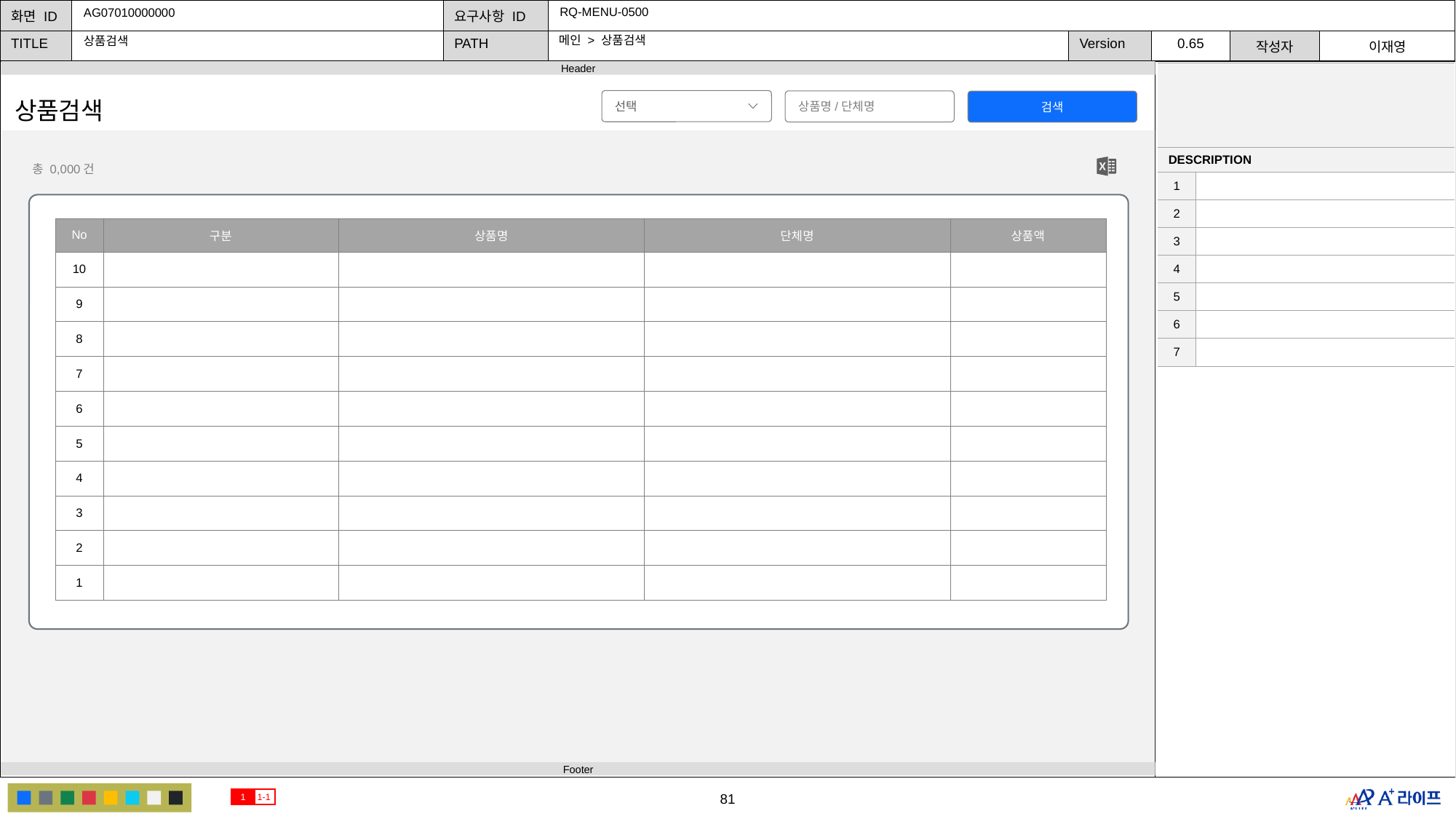

AG07010000000

RQ-MENU-0500
메인 > 상품검색
상품검색
|  |  |
| --- | --- |
| DESCRIPTION |  |
| 1 |  |
| 2 |  |
| 3 |  |
| 4 |  |
| 5 |  |
| 6 |  |
| 7 |  |
선택

상품명/단체명
상품검색
검색
총 0,000건

| No | 구분 | 상품명 | 단체명 | 상품액 |
| --- | --- | --- | --- | --- |
| 10 |  |  |  |  |
| 9 |  |  |  |  |
| 8 |  |  |  |  |
| 7 |  |  |  |  |
| 6 |  |  |  |  |
| 5 |  |  |  |  |
| 4 |  |  |  |  |
| 3 |  |  |  |  |
| 2 |  |  |  |  |
| 1 |  |  |  |  |
1
1-1